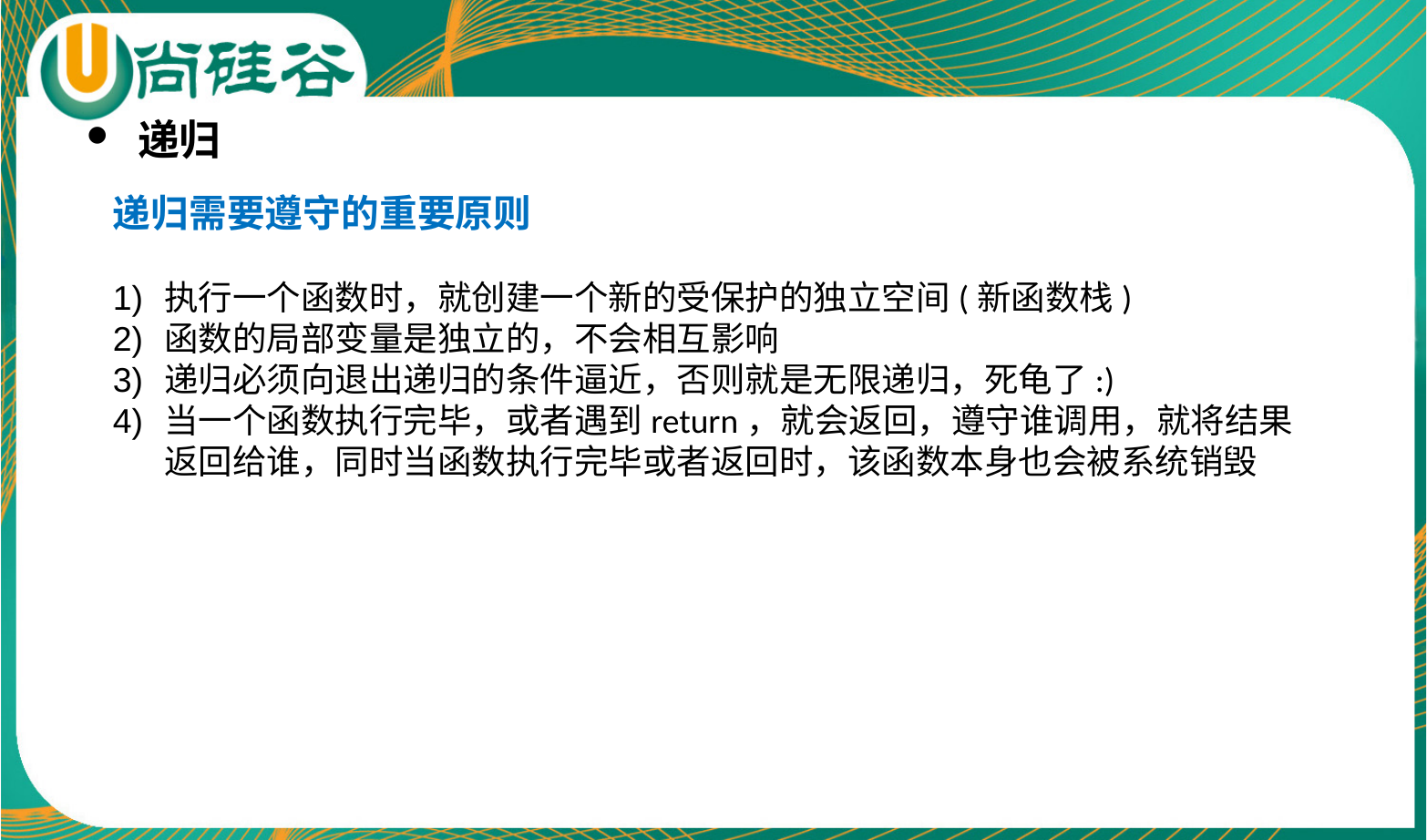

递归
递归需要遵守的重要原则

执行一个函数时，就创建一个新的受保护的独立空间(新函数栈)
函数的局部变量是独立的，不会相互影响
递归必须向退出递归的条件逼近，否则就是无限递归，死龟了:)
当一个函数执行完毕，或者遇到return，就会返回，遵守谁调用，就将结果返回给谁，同时当函数执行完毕或者返回时，该函数本身也会被系统销毁